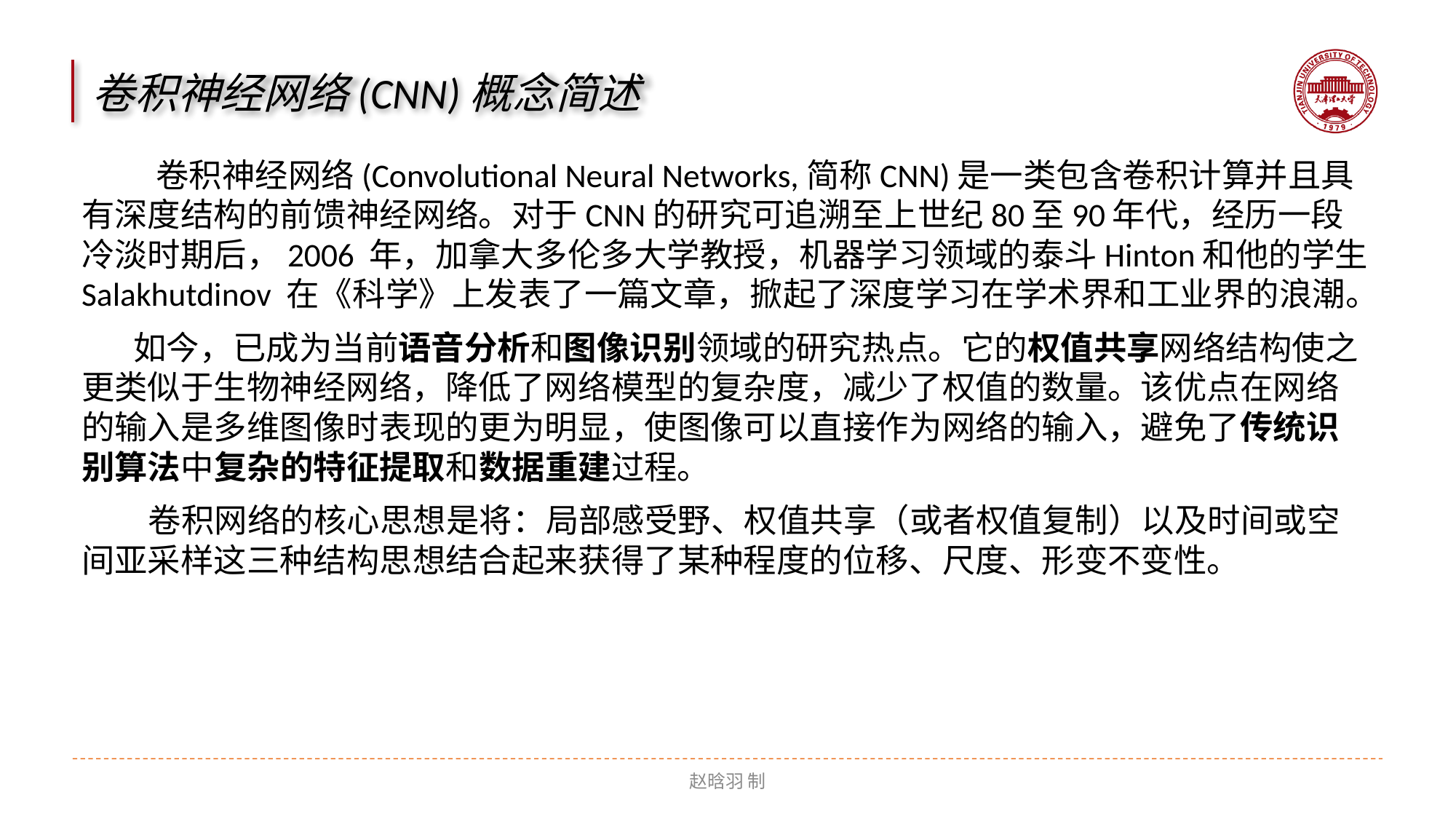

卷积神经网络(CNN)概念简述
         卷积神经网络(Convolutional Neural Networks,简称CNN)是一类包含卷积计算并且具有深度结构的前馈神经网络。对于CNN的研究可追溯至上世纪80至90年代，经历一段冷淡时期后，2006 年，加拿大多伦多大学教授，机器学习领域的泰斗Hinton和他的学生 Salakhutdinov 在《科学》上发表了一篇文章，掀起了深度学习在学术界和工业界的浪潮。
      如今，已成为当前语音分析和图像识别领域的研究热点。它的权值共享网络结构使之更类似于生物神经网络，降低了网络模型的复杂度，减少了权值的数量。该优点在网络的输入是多维图像时表现的更为明显，使图像可以直接作为网络的输入，避免了传统识别算法中复杂的特征提取和数据重建过程。
        卷积网络的核心思想是将：局部感受野、权值共享（或者权值复制）以及时间或空间亚采样这三种结构思想结合起来获得了某种程度的位移、尺度、形变不变性。

赵晗羽 制
7